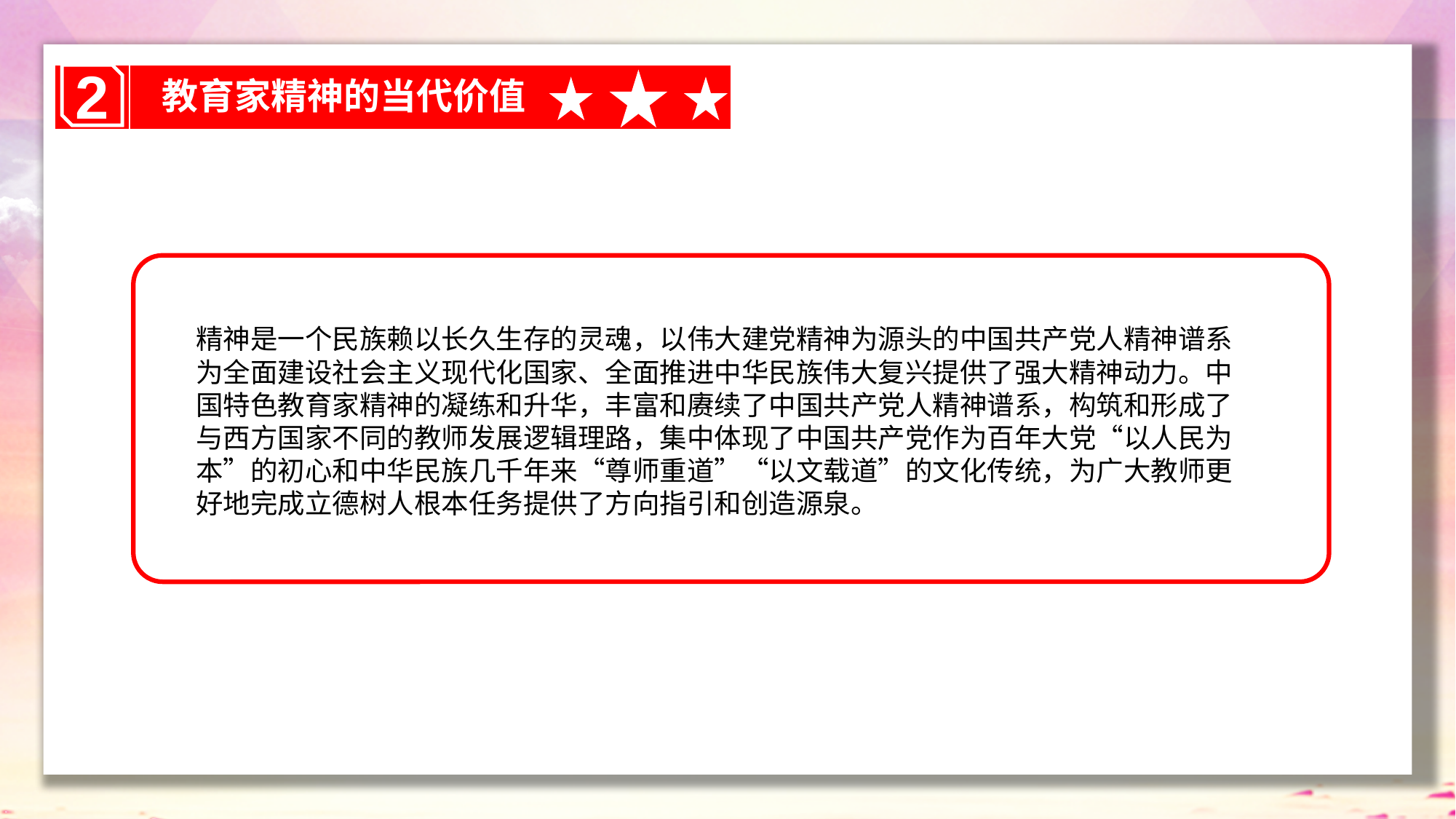

3
2

教育家精神的当代价值

精神是一个民族赖以长久生存的灵魂，以伟大建党精神为源头的中国共产党人精神谱系为全面建设社会主义现代化国家、全面推进中华民族伟大复兴提供了强大精神动力。中国特色教育家精神的凝练和升华，丰富和赓续了中国共产党人精神谱系，构筑和形成了与西方国家不同的教师发展逻辑理路，集中体现了中国共产党作为百年大党“以人民为本”的初心和中华民族几千年来“尊师重道”“以文载道”的文化传统，为广大教师更好地完成立德树人根本任务提供了方向指引和创造源泉。